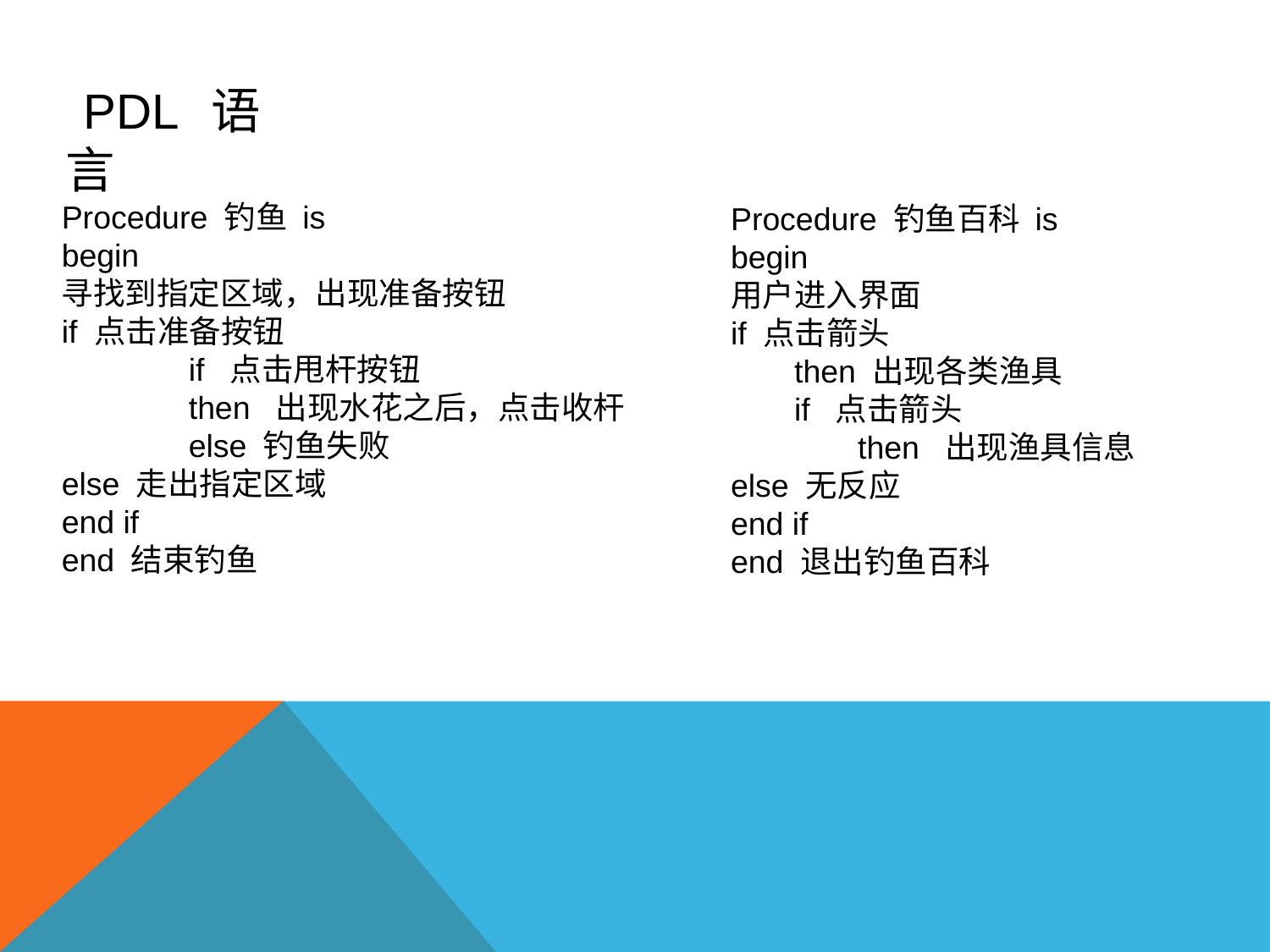

PDL语言
Procedure 钓鱼 is
begin
寻找到指定区域，出现准备按钮
if 点击准备按钮
	if  点击甩杆按钮
	then  出现水花之后，点击收杆
	else 钓鱼失败
else 走出指定区域
end if
end 结束钓鱼

Procedure 钓鱼百科 is
begin
用户进入界面
if 点击箭头
then 出现各类渔具
if  点击箭头
then  出现渔具信息
else 无反应
end if
end 退出钓鱼百科